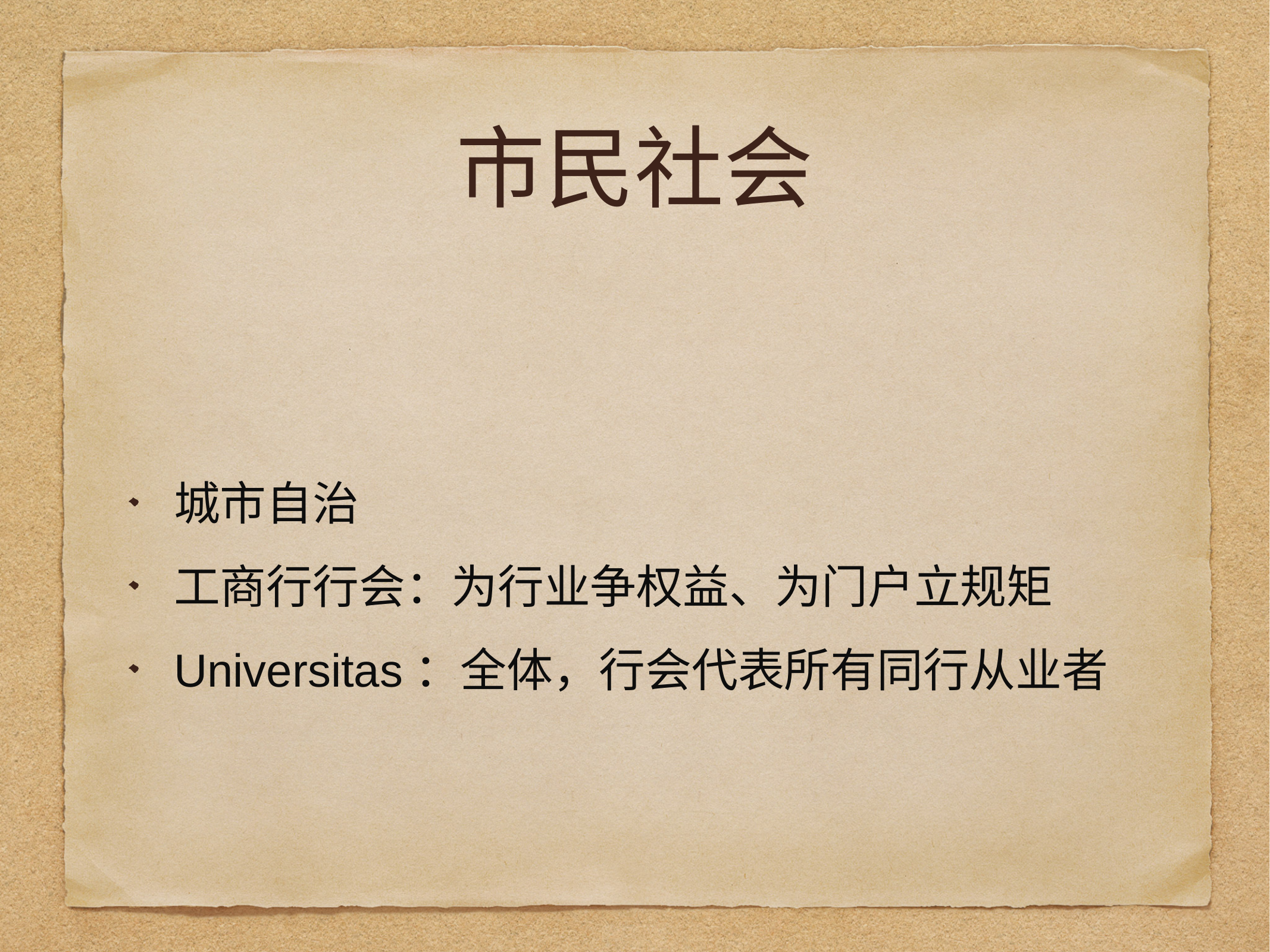

# 市民社会
城市自治
工商行行会：为行业争权益、为门户立规矩
Universitas：全体，行会代表所有同行从业者